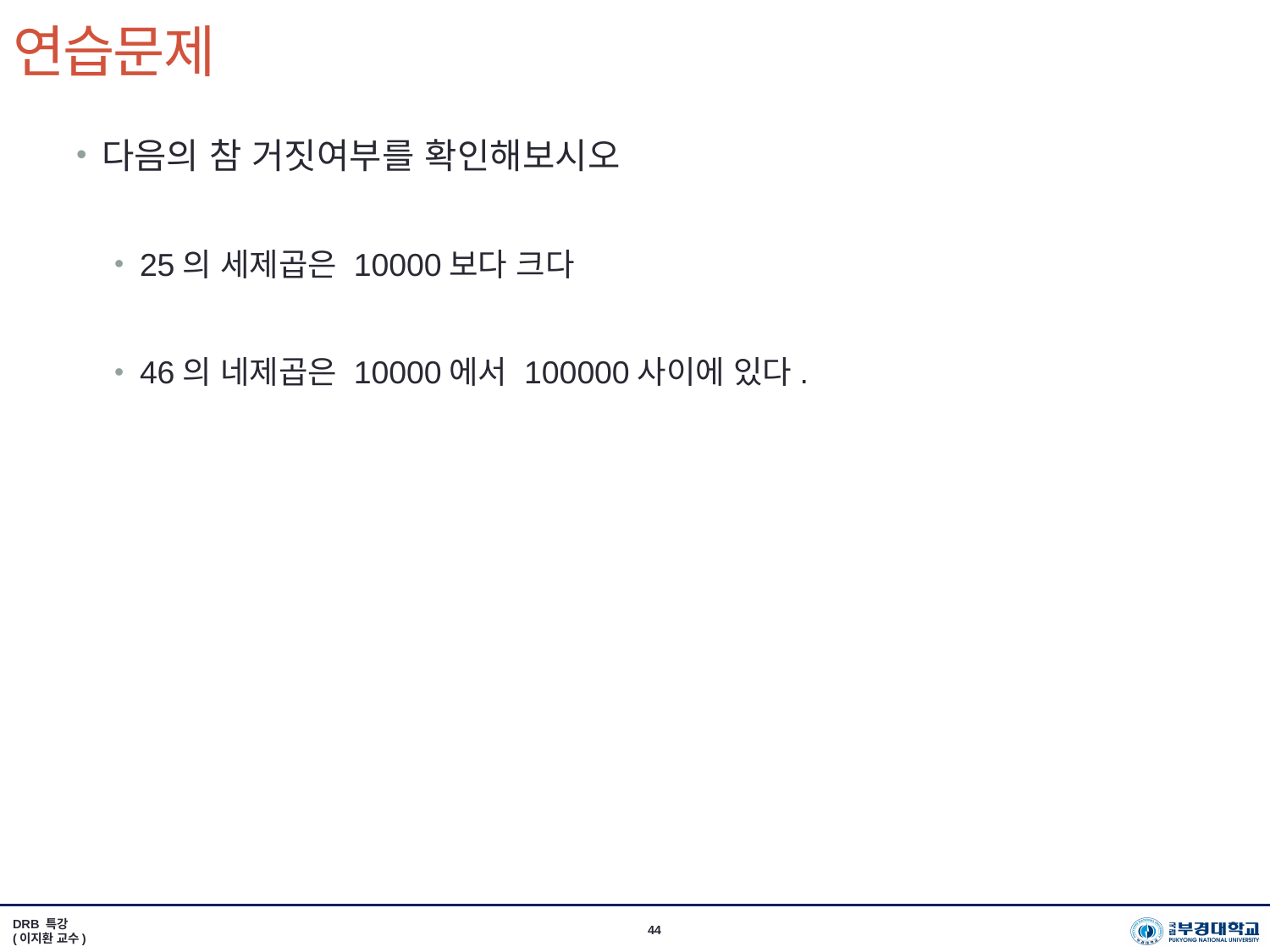

# 연습문제
다음의 참 거짓여부를 확인해보시오

25의 세제곱은 10000보다 크다

46의 네제곱은 10000에서 100000사이에 있다.

DRB 특강
(이지환 교수)